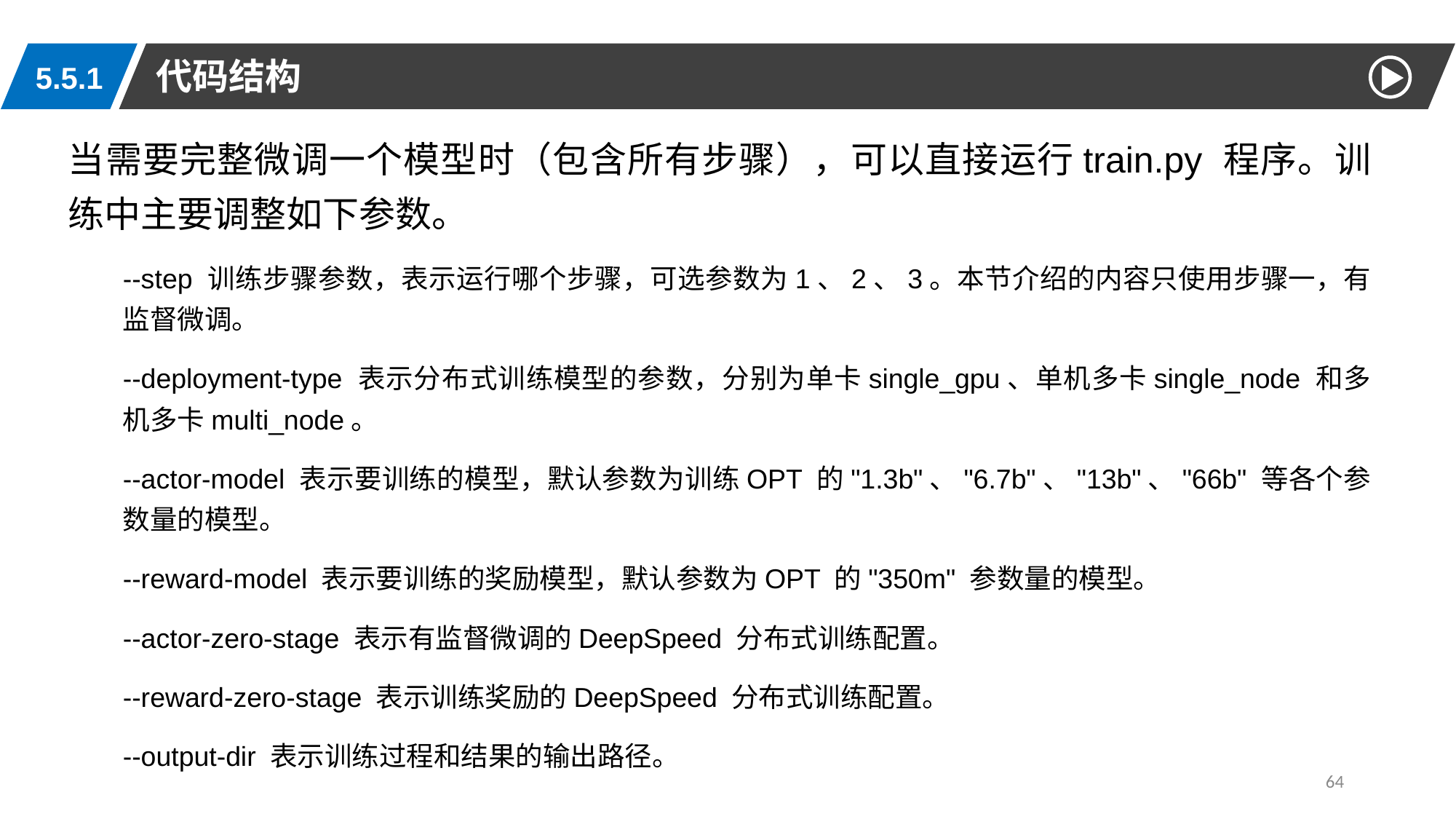

代码结构
5.5.1

当需要完整微调一个模型时（包含所有步骤），可以直接运行train.py 程序。训练中主要调整如下参数。
--step 训练步骤参数，表示运行哪个步骤，可选参数为1、2、3。本节介绍的内容只使用步骤一，有监督微调。
--deployment-type 表示分布式训练模型的参数，分别为单卡single_gpu、单机多卡single_node 和多机多卡multi_node。
--actor-model 表示要训练的模型，默认参数为训练OPT 的"1.3b"、"6.7b"、"13b"、"66b" 等各个参数量的模型。
--reward-model 表示要训练的奖励模型，默认参数为OPT 的"350m" 参数量的模型。
--actor-zero-stage 表示有监督微调的DeepSpeed 分布式训练配置。
--reward-zero-stage 表示训练奖励的DeepSpeed 分布式训练配置。
--output-dir 表示训练过程和结果的输出路径。
64